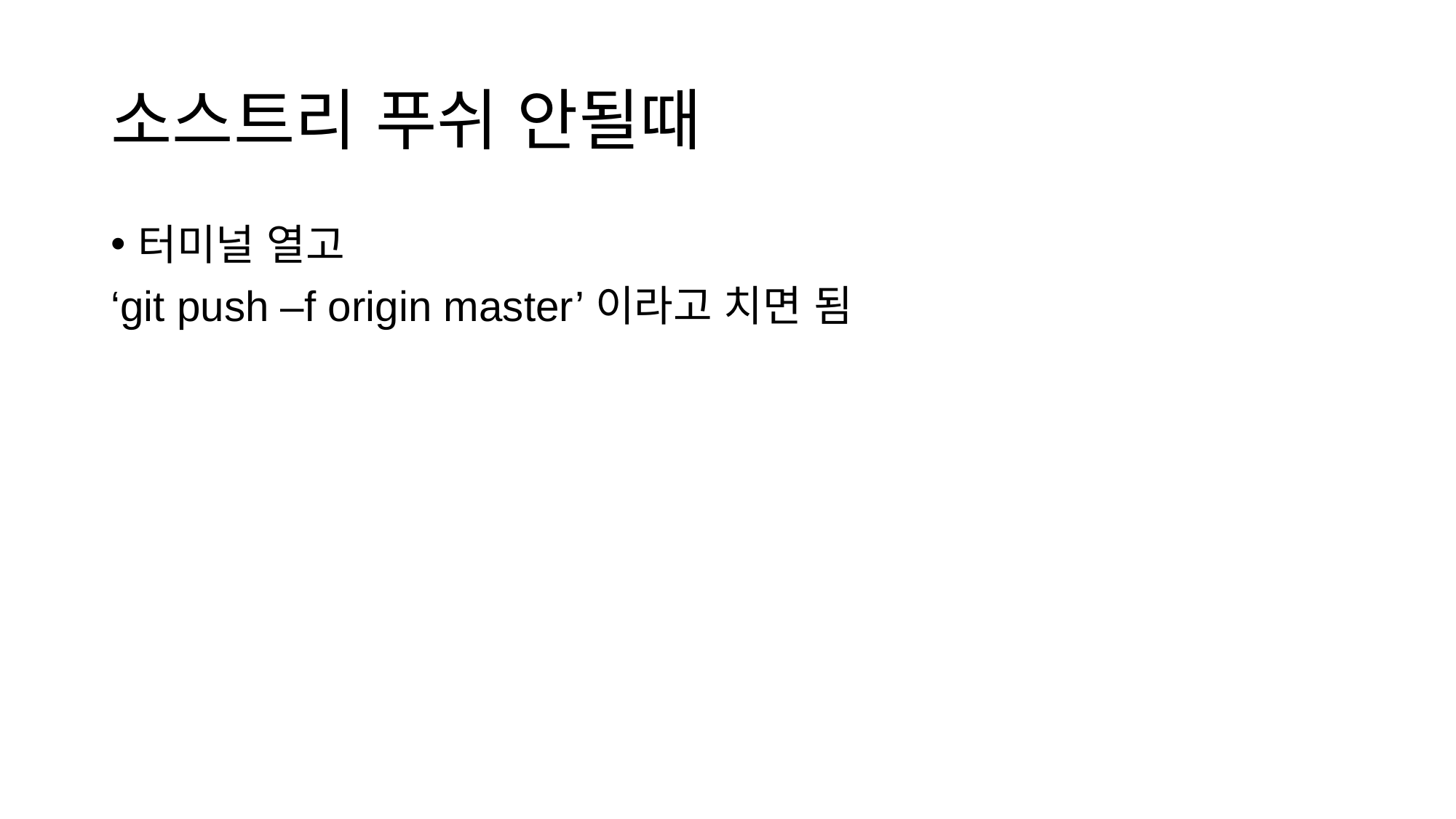

# 소스트리 푸쉬 안될때
터미널 열고
‘git push –f origin master’이라고 치면 됨